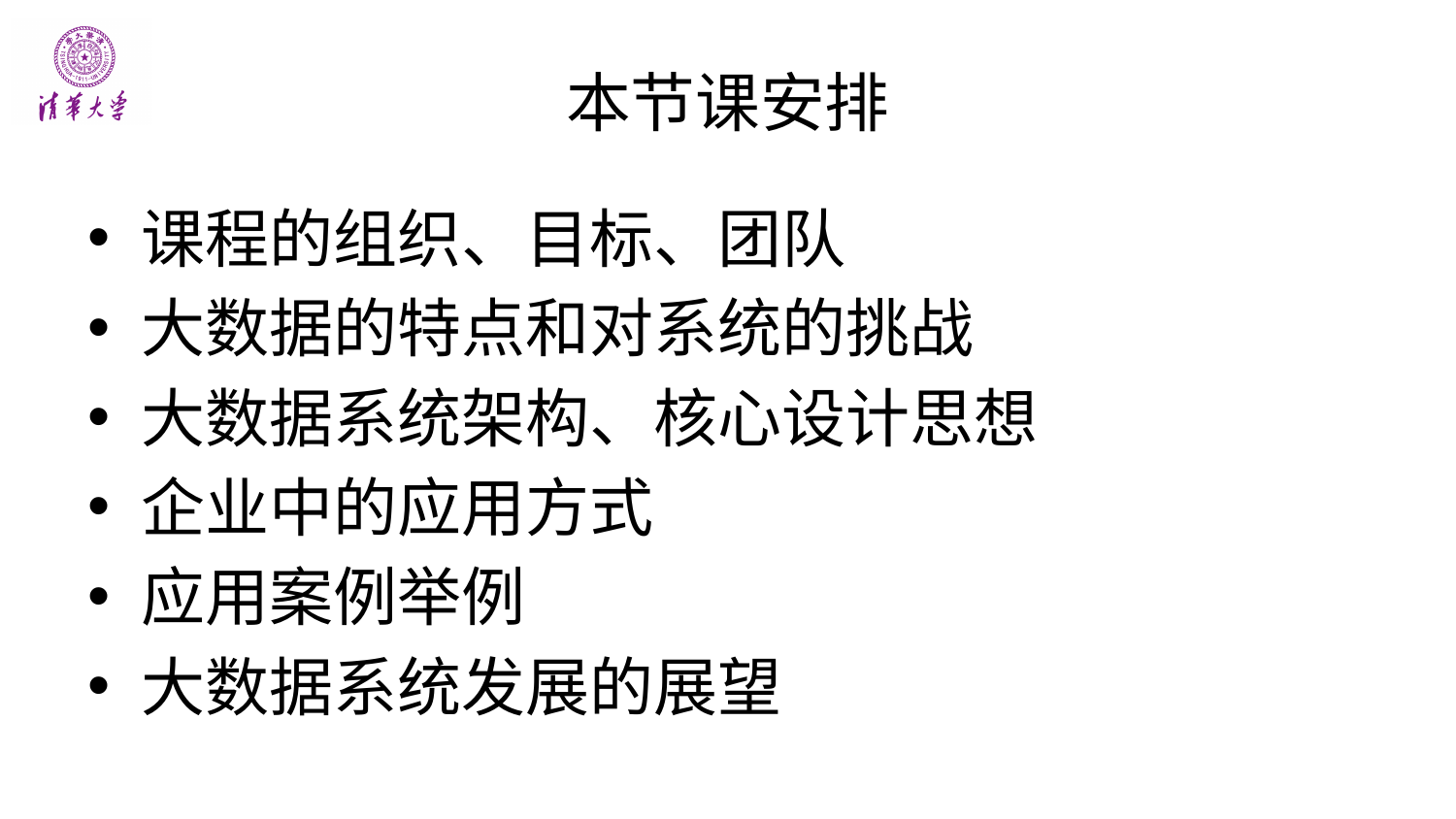

# 本节课安排
课程的组织、目标、团队
大数据的特点和对系统的挑战
大数据系统架构、核心设计思想
企业中的应用方式
应用案例举例
大数据系统发展的展望